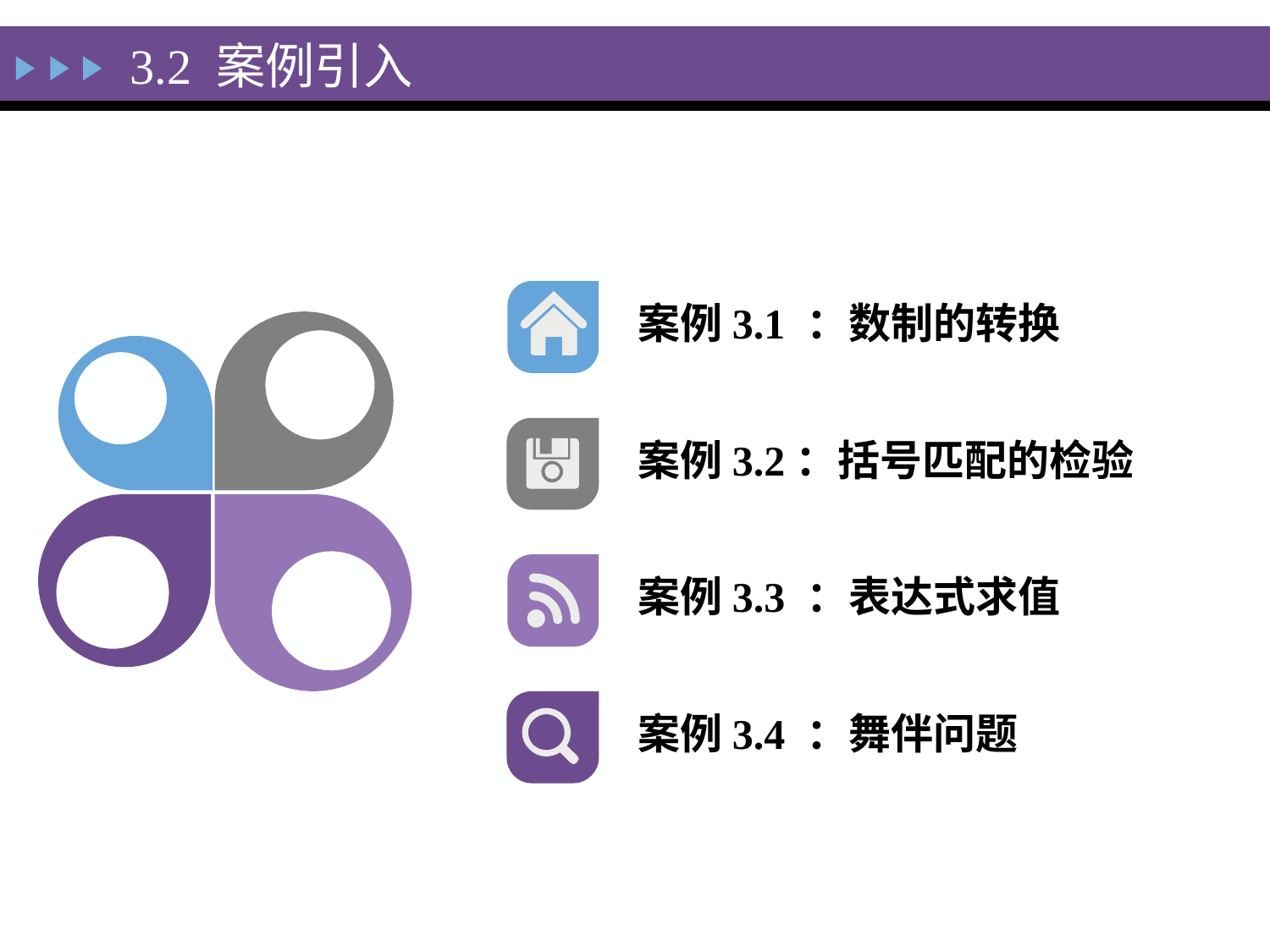

# 3.2 案例引入

案例3.1 ：数制的转换

案例3.2：括号匹配的检验

案例3.3 ：表达式求值

案例3.4 ：舞伴问题